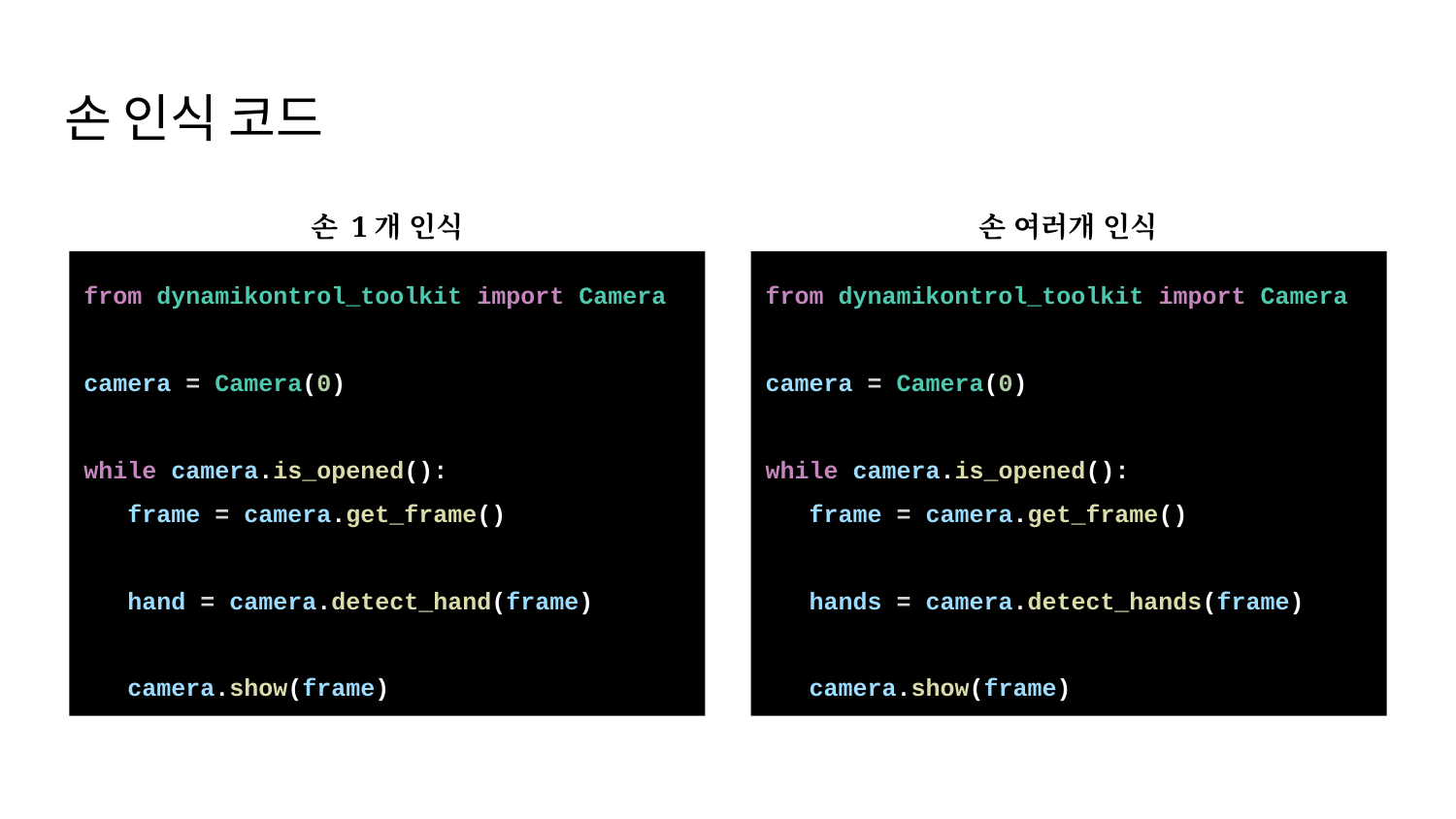

# 손 인식 코드
손 1개 인식
손 여러개 인식
from dynamikontrol_toolkit import Camera

camera = Camera(0)

while camera.is_opened():
   frame = camera.get_frame()

   hand = camera.detect_hand(frame)

   camera.show(frame)
from dynamikontrol_toolkit import Camera

camera = Camera(0)

while camera.is_opened():
   frame = camera.get_frame()

   hands = camera.detect_hands(frame)

   camera.show(frame)